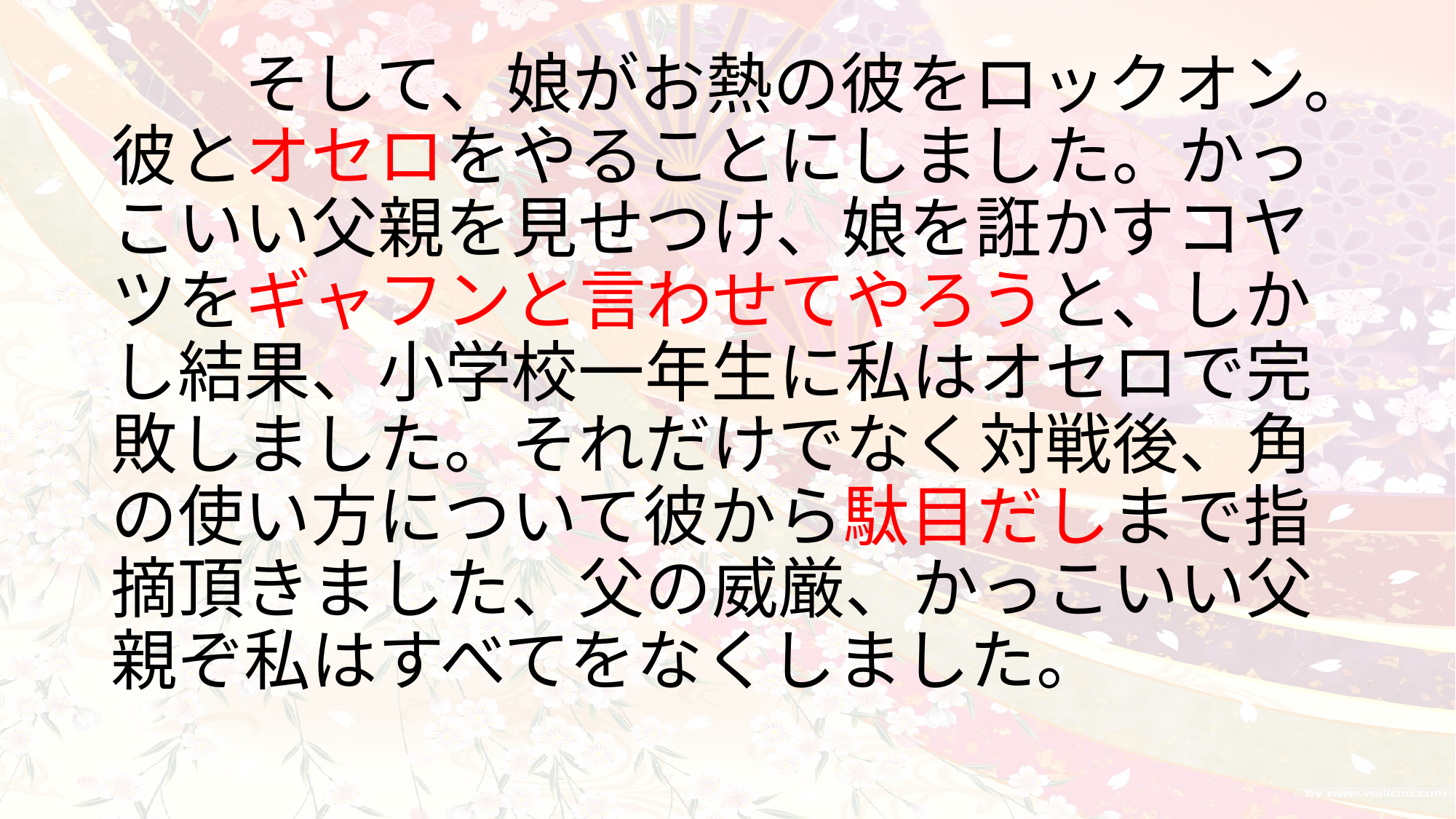

そして、娘がお熱の彼をロックオン。彼とオセロをやることにしました。かっこいい父親を見せつけ、娘を誑かすコヤツをギャフンと言わせてやろうと、しかし結果、小学校一年生に私はオセロで完敗しました。それだけでなく対戦後、角の使い方について彼から駄目だしまで指摘頂きました、父の威厳、かっこいい父親ぞ私はすべてをなくしました。